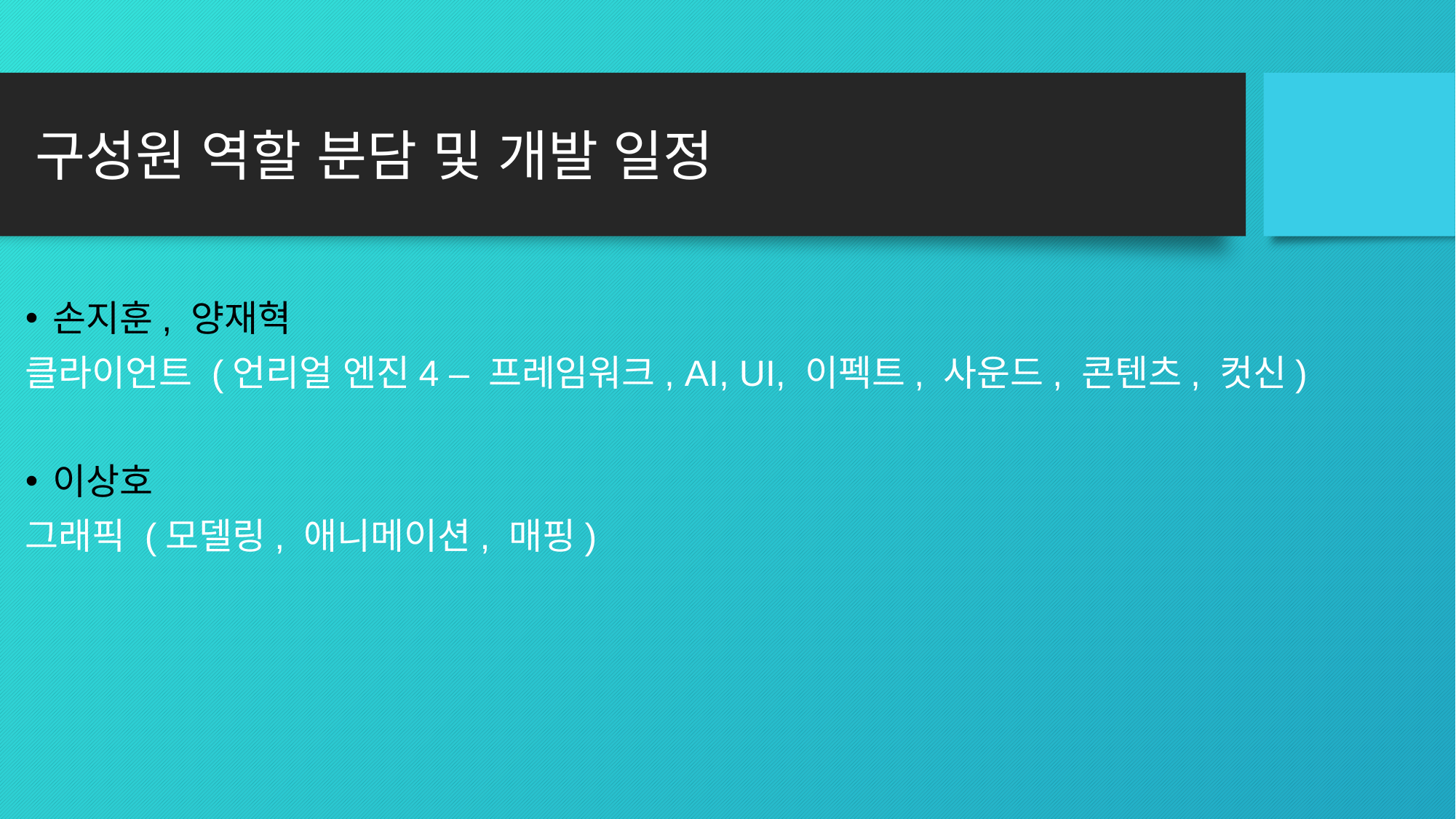

# 구성원 역할 분담 및 개발 일정
손지훈, 양재혁
클라이언트 (언리얼 엔진4 – 프레임워크, AI, UI, 이펙트, 사운드, 콘텐츠, 컷신)

이상호
그래픽 (모델링, 애니메이션, 매핑)